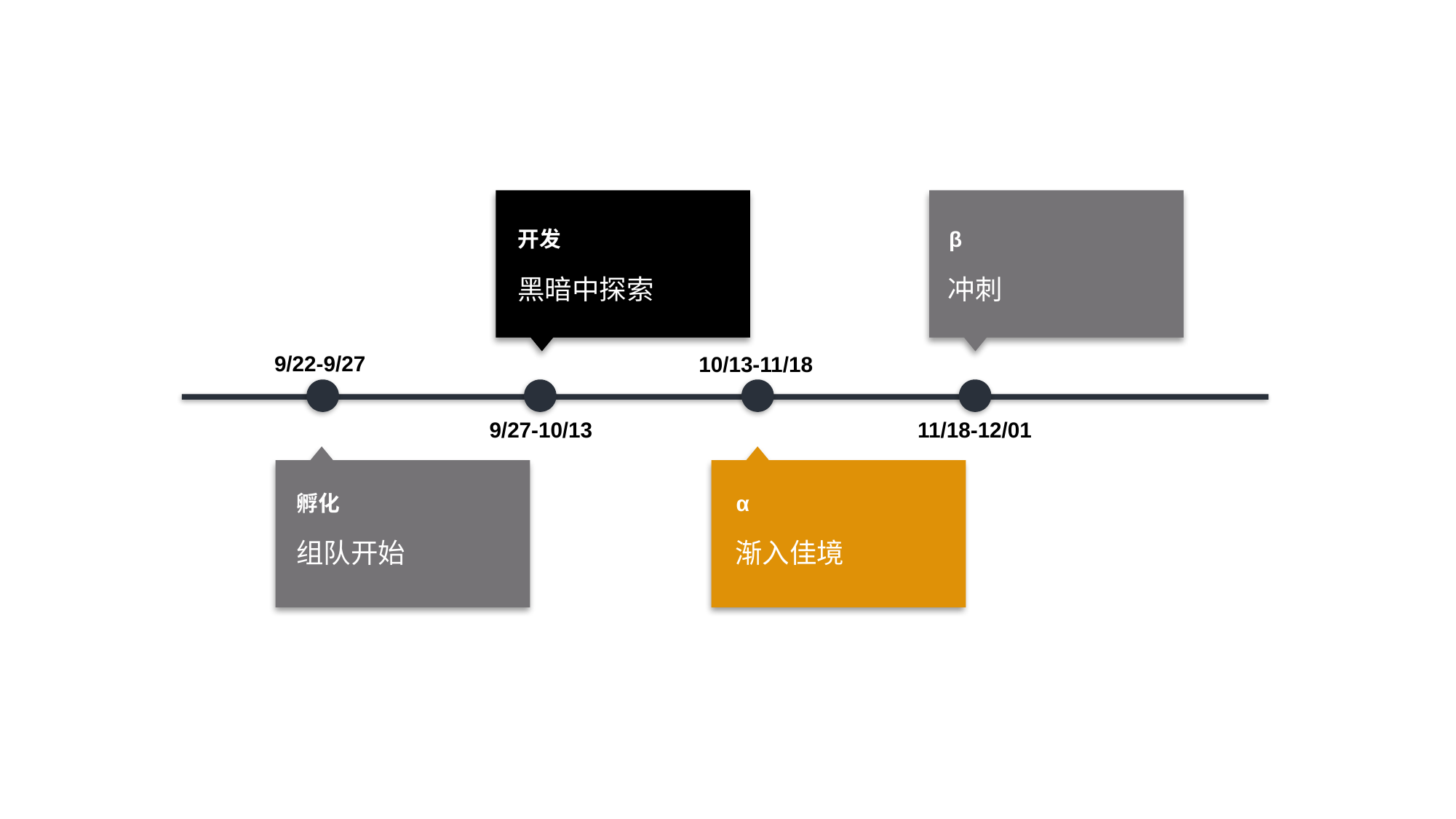

开发
黑暗中探索
β
冲刺
9/22-9/27
10/13-11/18

9/27-10/13
11/18-12/01

孵化
组队开始
α
渐入佳境